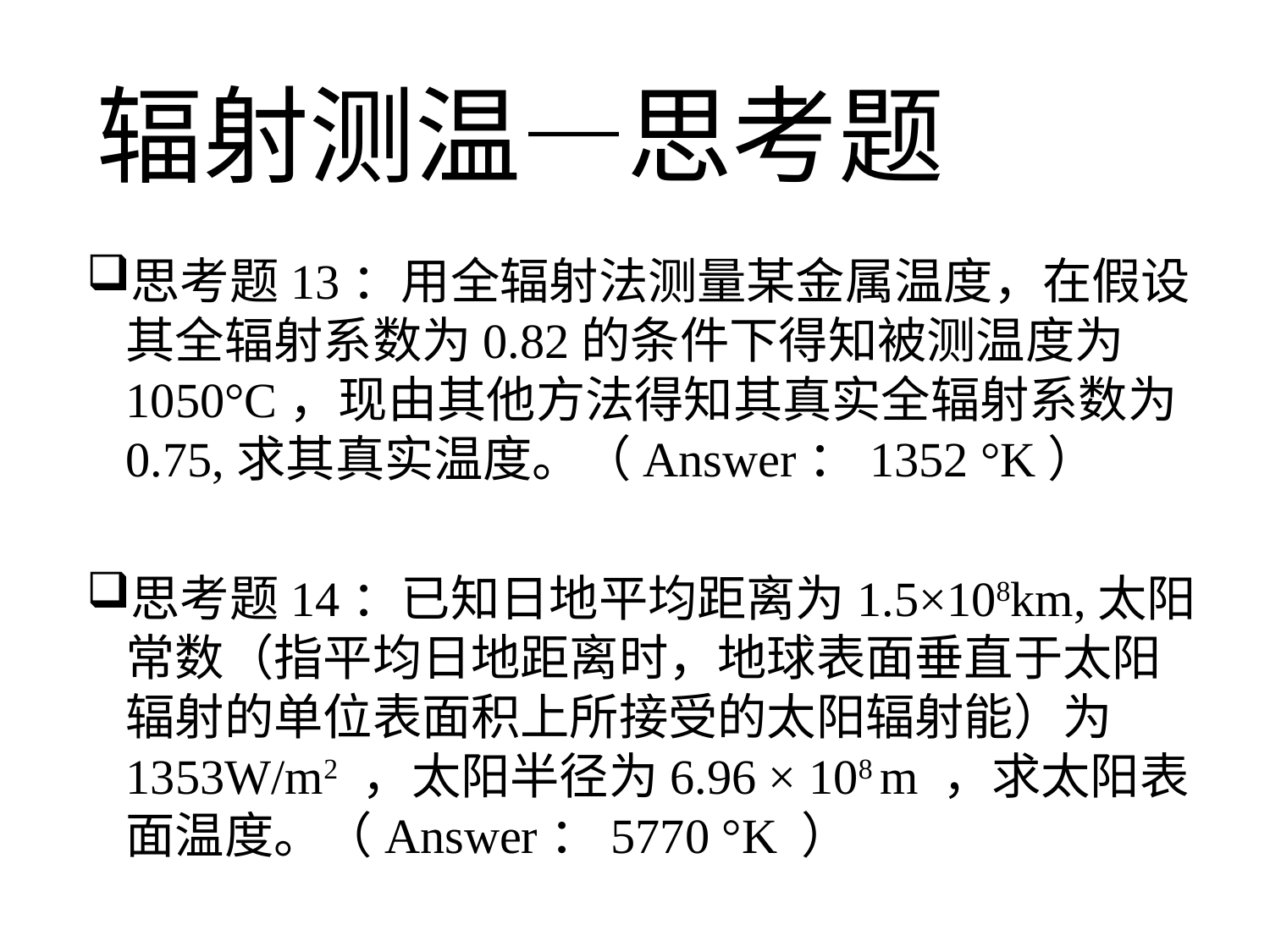

辐射测温—思考题
思考题13：用全辐射法测量某金属温度，在假设其全辐射系数为0.82的条件下得知被测温度为1050°C，现由其他方法得知其真实全辐射系数为0.75,求其真实温度。（Answer：1352 °K）
思考题14：已知日地平均距离为1.5×108km,太阳常数（指平均日地距离时，地球表面垂直于太阳辐射的单位表面积上所接受的太阳辐射能）为1353W/m2 ，太阳半径为6.96 × 108 m ，求太阳表面温度。（Answer：5770 °K ）